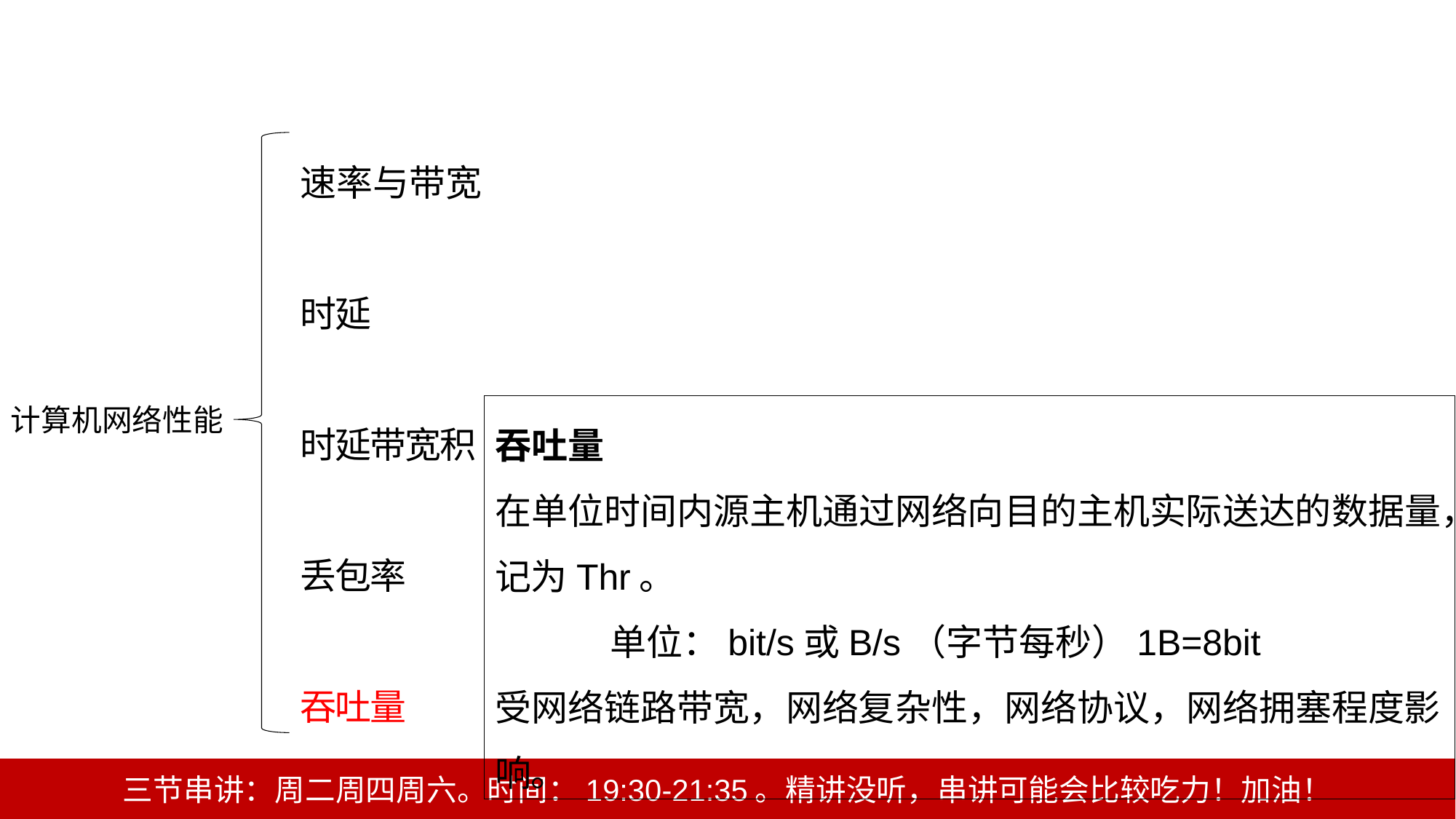

速率与带宽

时延

时延带宽积

丢包率

吞吐量
计算机网络性能
吞吐量
在单位时间内源主机通过网络向目的主机实际送达的数据量，记为Thr。
             单位：bit/s或B/s（字节每秒）1B=8bit
受网络链路带宽，网络复杂性，网络协议，网络拥塞程度影响。